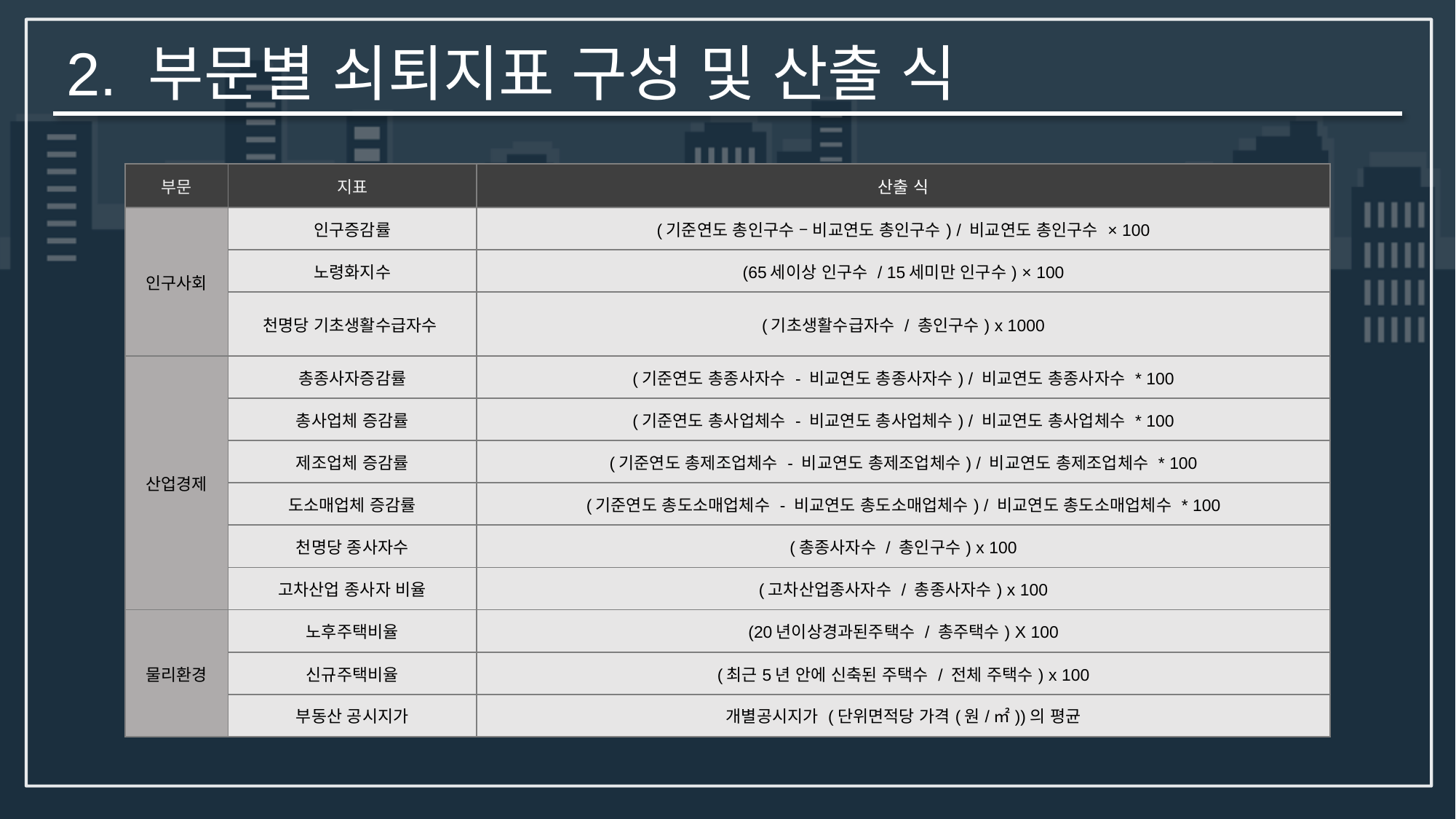

# 2. 부문별 쇠퇴지표 구성 및 산출 식

| 부문 | 지표 | 산출 식 |
| --- | --- | --- |
| 인구사회 | 인구증감률 | (기준연도 총인구수 – 비교연도 총인구수) / 비교연도 총인구수 × 100 |
|  | 노령화지수 | (65세이상 인구수 / 15세미만 인구수) × 100 |
|  | 천명당 기초생활수급자수 | (기초생활수급자수 / 총인구수) x 1000 |
| 산업경제 | 총종사자증감률 | (기준연도 총종사자수 - 비교연도 총종사자수) / 비교연도 총종사자수 \* 100 |
|  | 총사업체 증감률 | (기준연도 총사업체수 - 비교연도 총사업체수) / 비교연도 총사업체수 \* 100 |
|  | 제조업체 증감률 | (기준연도 총제조업체수 - 비교연도 총제조업체수) / 비교연도 총제조업체수 \* 100 |
|  | 도소매업체 증감률 | (기준연도 총도소매업체수 - 비교연도 총도소매업체수) / 비교연도 총도소매업체수 \* 100 |
|  | 천명당 종사자수 | (총종사자수 / 총인구수) x 100 |
|  | 고차산업 종사자 비율 | (고차산업종사자수 / 총종사자수) x 100 |
| 물리환경 | 노후주택비율 | (20년이상경과된주택수 / 총주택수) X 100 |
|  | 신규주택비율 | (최근5년 안에 신축된 주택수 / 전체 주택수) x 100 |
|  | 부동산 공시지가 | 개별공시지가 (단위면적당 가격(원/㎡))의 평균 |